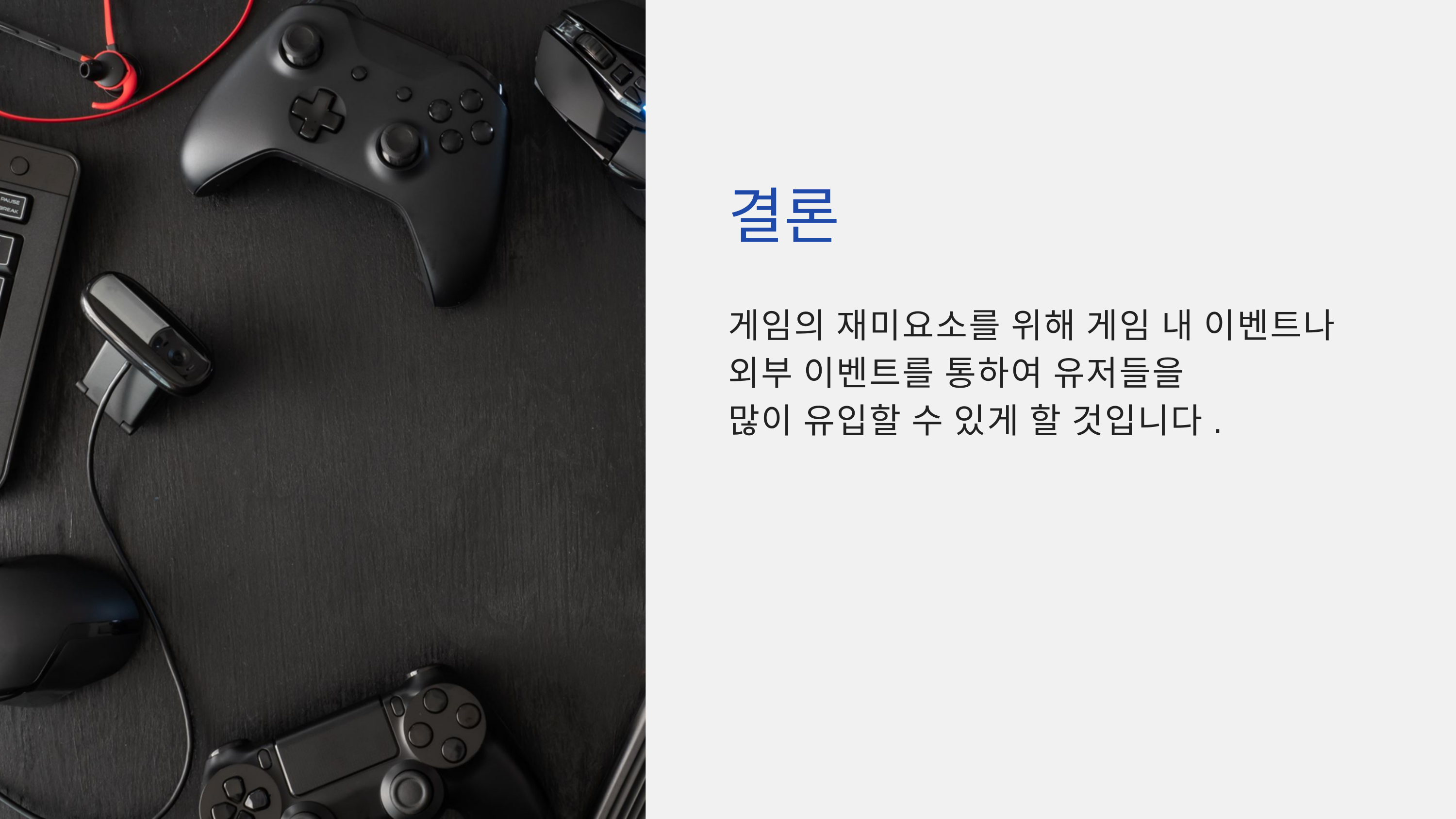

결론
게임의 재미요소를 위해 게임 내 이벤트나
외부 이벤트를 통하여 유저들을
많이 유입할 수 있게 할 것입니다.